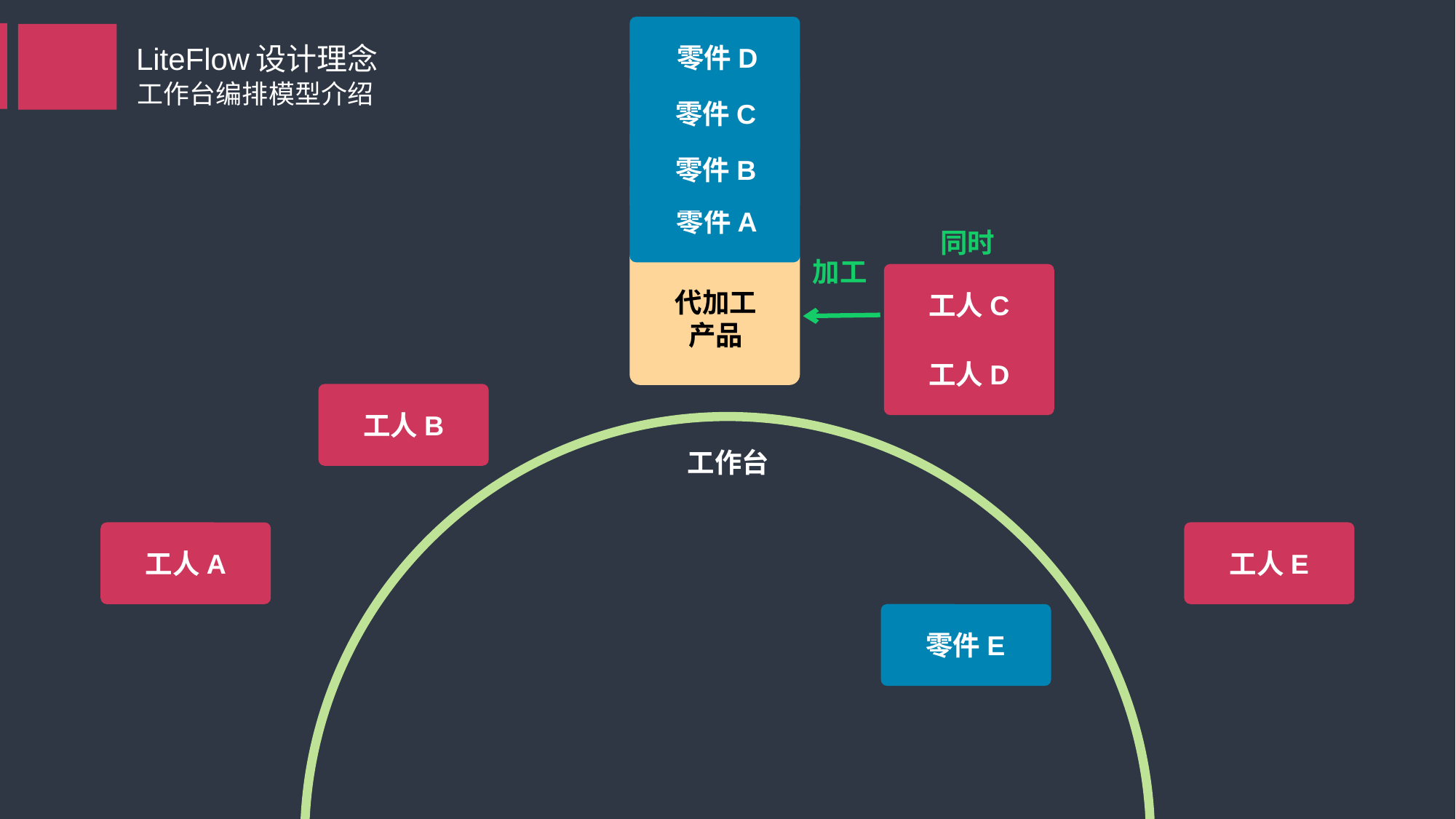

零件D

LiteFlow设计理念

零件C
工作台编排模型介绍

零件B

零件A
同时

加工

代加工
产品
工人C

工人D

工人B

工作台

工人A
工人E

零件E